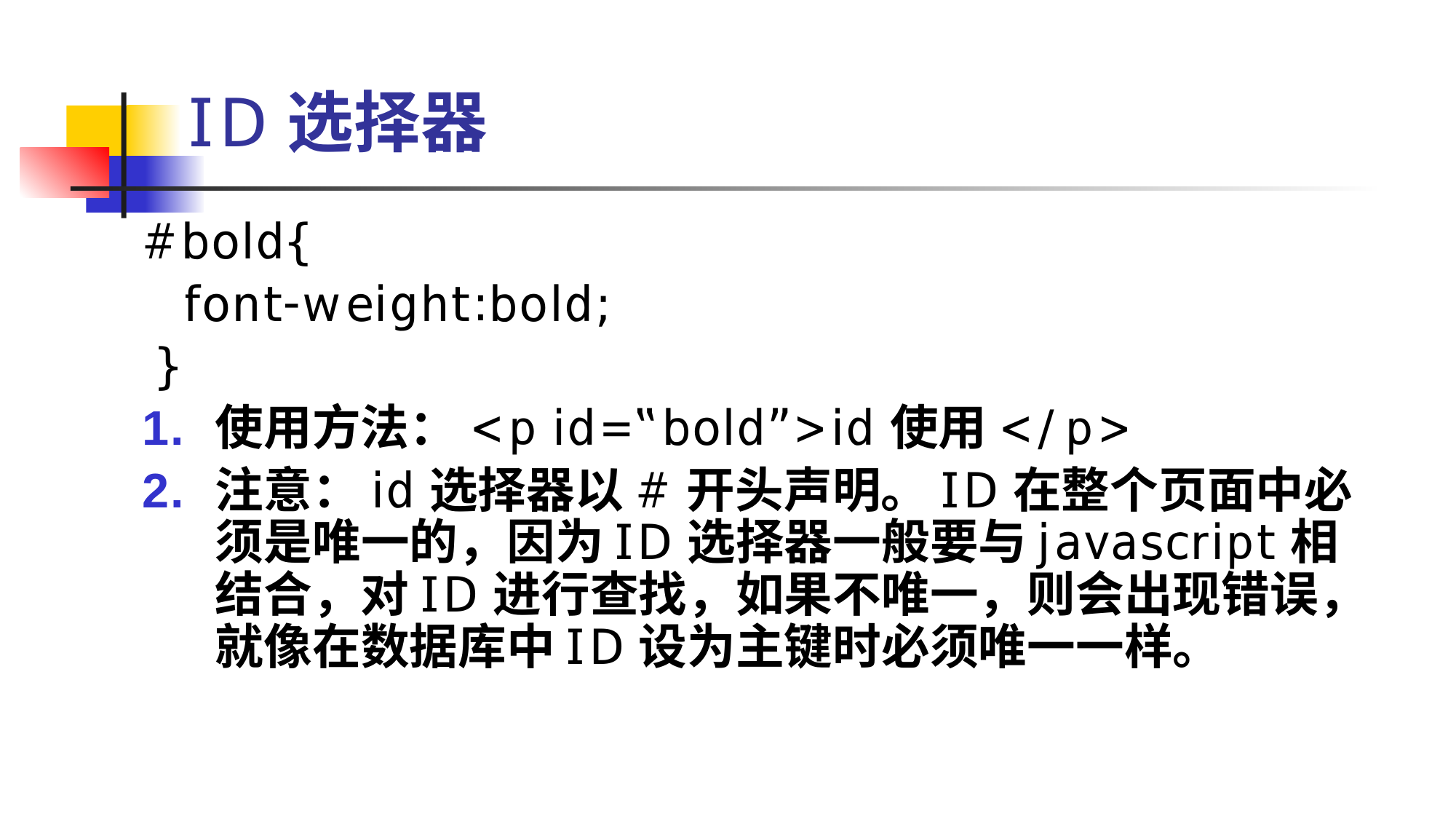

# ID选择器
#bold{
   font-weight:bold;
 }
使用方法：<p id=“bold”>id使用</p>
注意：id选择器以#开头声明。ID在整个页面中必须是唯一的，因为ID选择器一般要与javascript相结合，对ID进行查找，如果不唯一，则会出现错误，就像在数据库中ID设为主键时必须唯一一样。